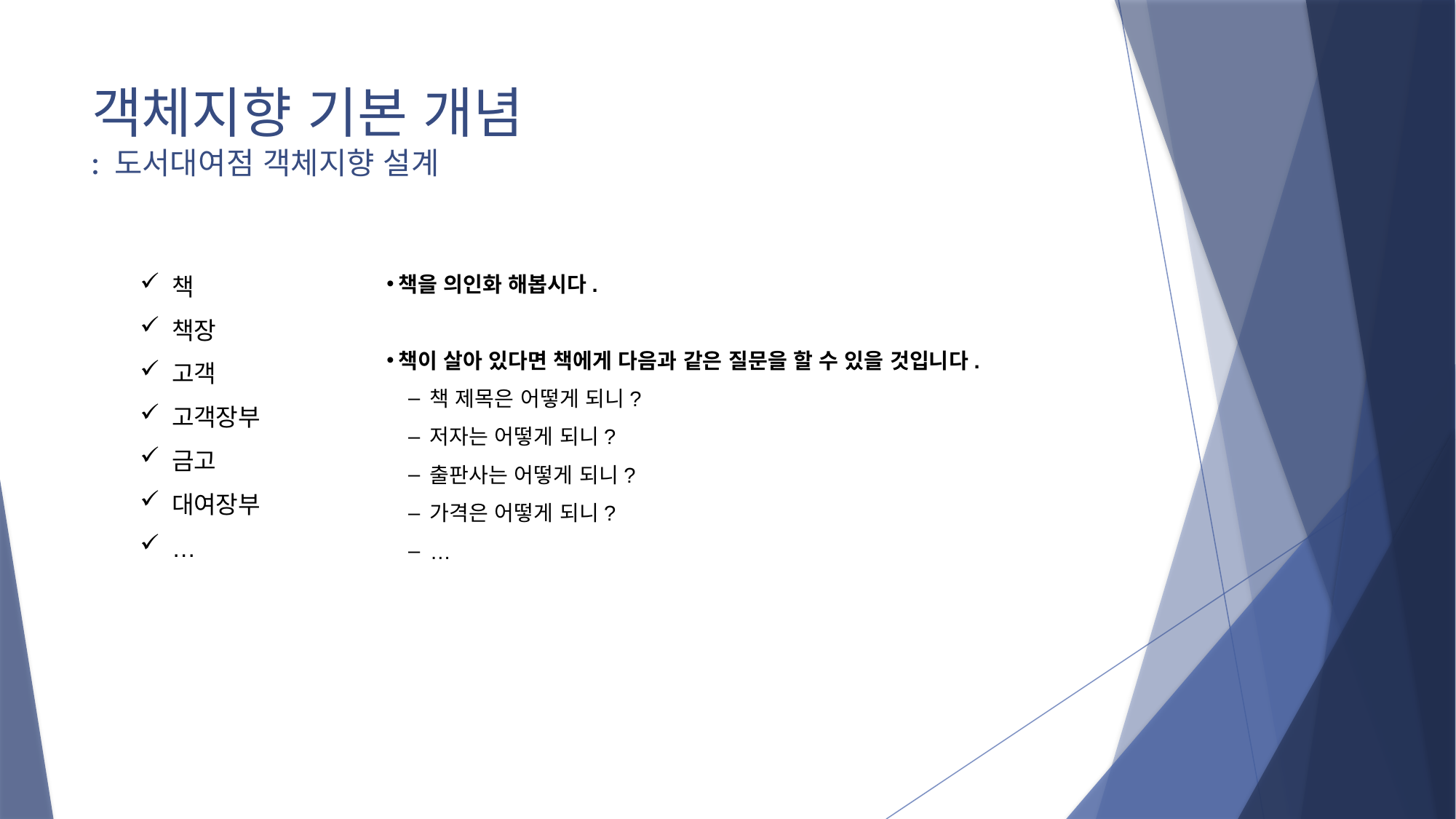

# 객체지향 기본 개념 : 도서대여점 객체지향 설계
책
책장
고객
고객장부
금고
대여장부
…
책을 의인화 해봅시다.

책이 살아 있다면 책에게 다음과 같은 질문을 할 수 있을 것입니다.
책 제목은 어떻게 되니?
저자는 어떻게 되니?
출판사는 어떻게 되니?
가격은 어떻게 되니?
…